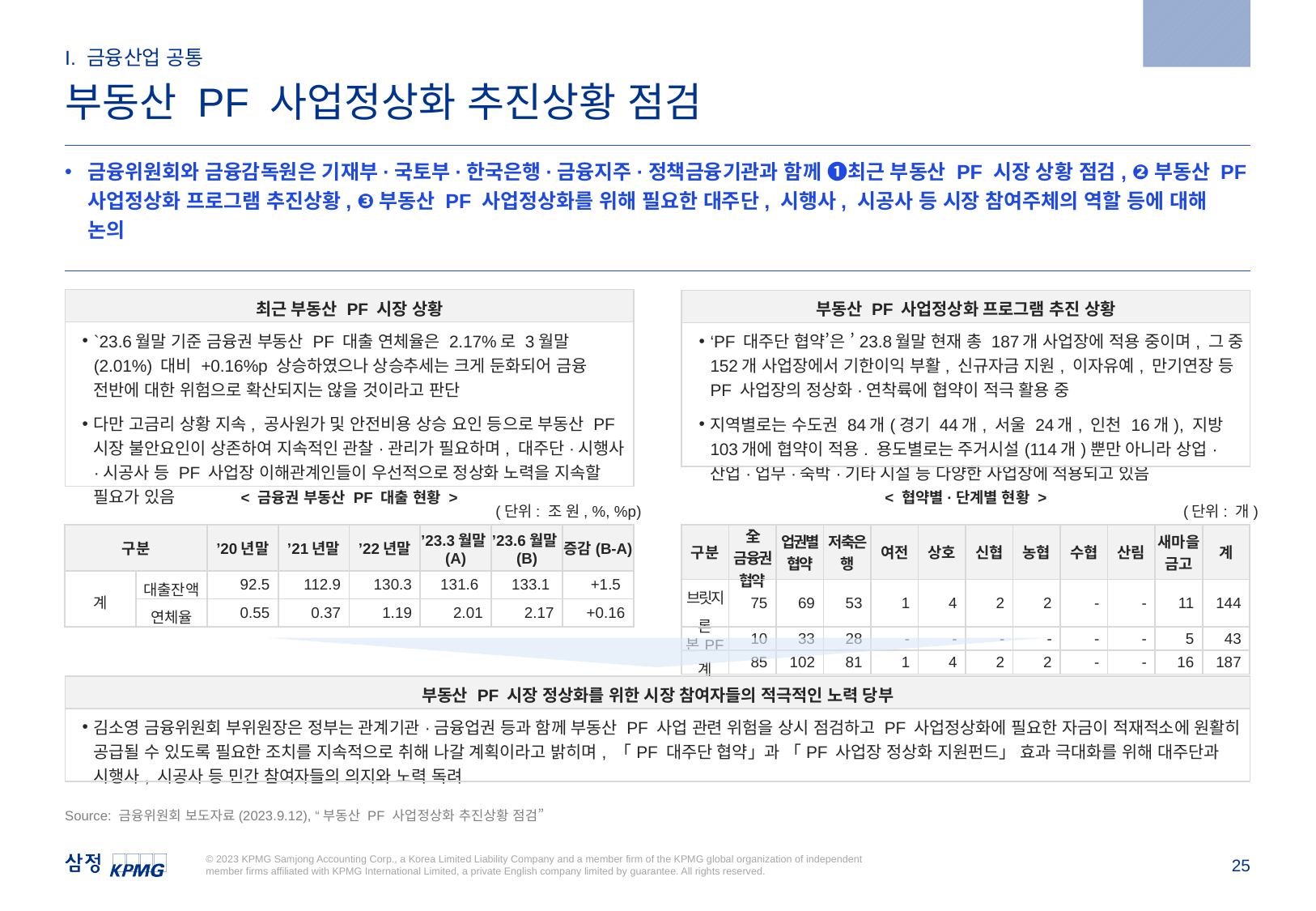

2023.9.12
I. 금융산업 공통
부동산 PF 사업정상화 추진상황 점검
금융위원회와 금융감독원은 기재부·국토부·한국은행·금융지주·정책금융기관과 함께 ❶최근 부동산 PF 시장 상황 점검, ❷부동산 PF 사업정상화 프로그램 추진상황, ❸부동산 PF 사업정상화를 위해 필요한 대주단, 시행사, 시공사 등 시장 참여주체의 역할 등에 대해 논의
| 최근 부동산 PF 시장 상황 |
| --- |
| `23.6월말 기준 금융권 부동산 PF 대출 연체율은 2.17%로 3월말(2.01%) 대비 +0.16%p 상승하였으나 상승추세는 크게 둔화되어 금융 전반에 대한 위험으로 확산되지는 않을 것이라고 판단 다만 고금리 상황 지속, 공사원가 및 안전비용 상승 요인 등으로 부동산 PF 시장 불안요인이 상존하여 지속적인 관찰·관리가 필요하며, 대주단·시행사·시공사 등 PF 사업장 이해관계인들이 우선적으로 정상화 노력을 지속할 필요가 있음 |
| 부동산 PF 사업정상화 프로그램 추진 상황 |
| --- |
| ‘PF 대주단 협약’은 ’23.8월말 현재 총 187개 사업장에 적용 중이며, 그 중 152개 사업장에서 기한이익 부활, 신규자금 지원, 이자유예, 만기연장 등 PF 사업장의 정상화·연착륙에 협약이 적극 활용 중 지역별로는 수도권 84개(경기 44개, 서울 24개, 인천 16개), 지방 103개에 협약이 적용. 용도별로는 주거시설(114개)뿐만 아니라 상업·산업·업무·숙박·기타 시설 등 다양한 사업장에 적용되고 있음 |
< 금융권 부동산 PF 대출 현황 >
< 협약별·단계별 현황 >
(단위: 조 원, %, %p)
(단위: 개)
| 구분 |  | ’20년말 | ’21년말 | ’22년말 | ’23.3월말(A) | ’23.6월말(B) | 증감(B-A) |
| --- | --- | --- | --- | --- | --- | --- | --- |
| 계 | 대출잔액 | 92.5 | 112.9 | 130.3 | 131.6 | 133.1 | +1.5 |
|  | 연체율 | 0.55 | 0.37 | 1.19 | 2.01 | 2.17 | +0.16 |
| 구분 | 全금융권 협약 | 업권별 협약 | 저축은행 | 여전 | 상호 | 신협 | 농협 | 수협 | 산림 | 새마을금고 | 계 |
| --- | --- | --- | --- | --- | --- | --- | --- | --- | --- | --- | --- |
| 브릿지론 | 75 | 69 | 53 | 1 | 4 | 2 | 2 | - | - | 11 | 144 |
| 본PF | 10 | 33 | 28 | - | - | - | - | - | - | 5 | 43 |
| 계 | 85 | 102 | 81 | 1 | 4 | 2 | 2 | - | - | 16 | 187 |

| 부동산 PF 시장 정상화를 위한 시장 참여자들의 적극적인 노력 당부 |
| --- |
| 김소영 금융위원회 부위원장은 정부는 관계기관·금융업권 등과 함께 부동산 PF 사업 관련 위험을 상시 점검하고 PF 사업정상화에 필요한 자금이 적재적소에 원활히 공급될 수 있도록 필요한 조치를 지속적으로 취해 나갈 계획이라고 밝히며, 「PF 대주단 협약」과 「PF 사업장 정상화 지원펀드」 효과 극대화를 위해 대주단과 시행사, 시공사 등 민간 참여자들의 의지와 노력 독려 |
Source: 금융위원회 보도자료(2023.9.12), “부동산 PF 사업정상화 추진상황 점검”